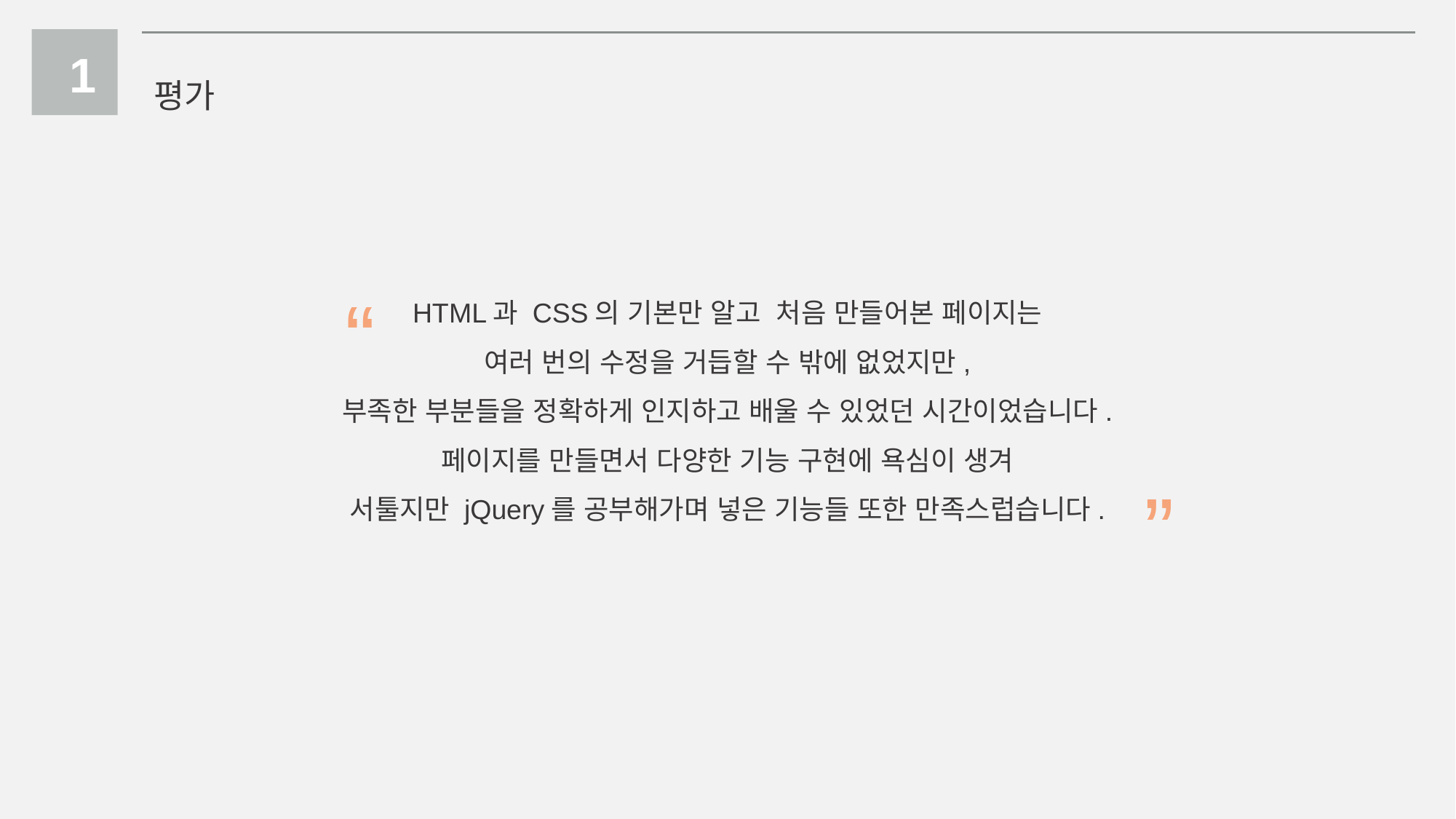

1
평가
HTML과 CSS의 기본만 알고  처음 만들어본 페이지는
여러 번의 수정을 거듭할 수 밖에 없었지만,
부족한 부분들을 정확하게 인지하고 배울 수 있었던 시간이었습니다.
페이지를 만들면서 다양한 기능 구현에 욕심이 생겨
서툴지만 jQuery를 공부해가며 넣은 기능들 또한 만족스럽습니다.
“
”